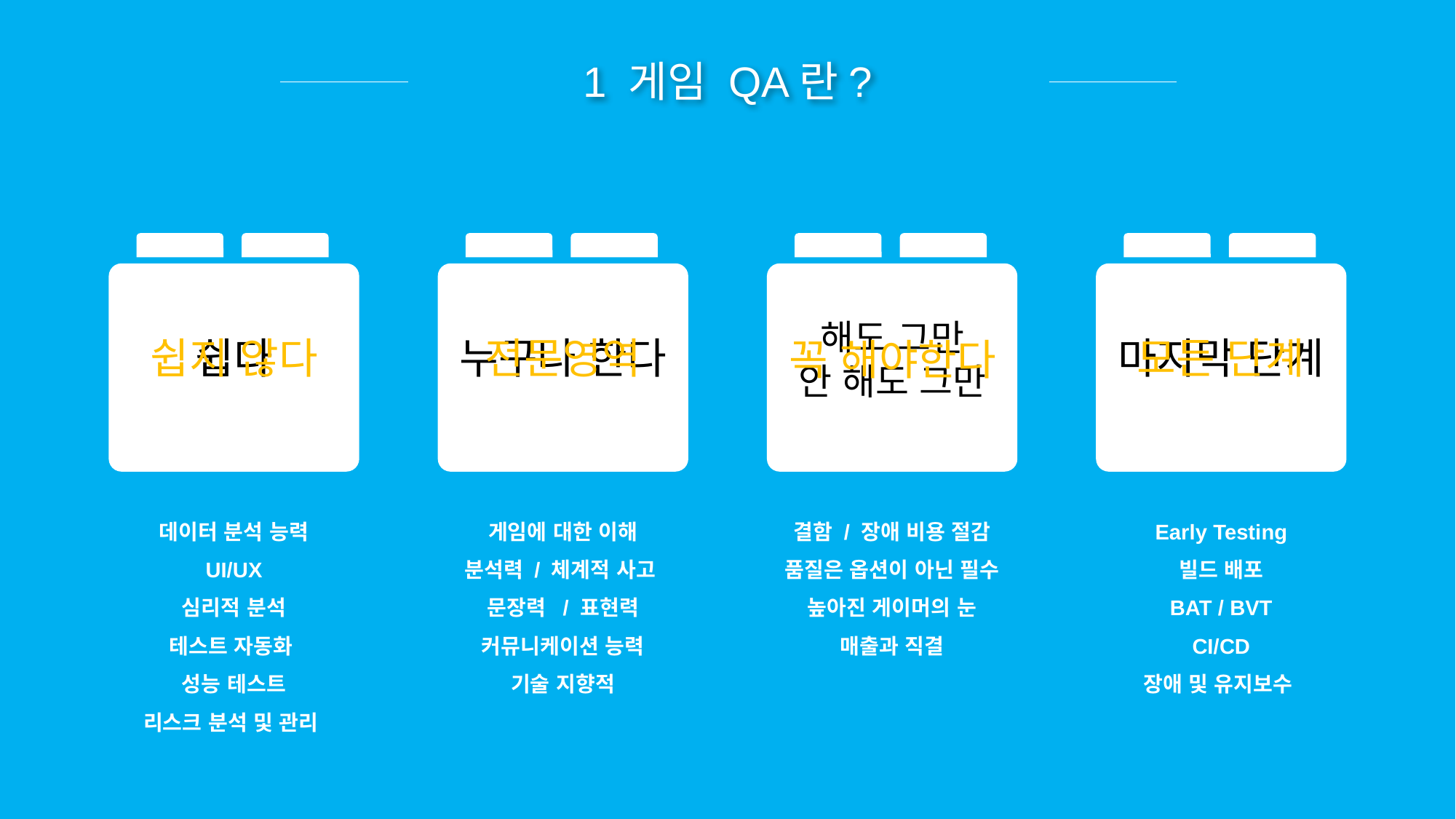

1 게임 QA란?

해도 그만
안 해도 그만
쉽지 않다
쉽다
전문영역
누구나 한다
모든 단계
마지막 단계
꼭 해야한다
데이터 분석 능력
UI/UX
심리적 분석
테스트 자동화
성능 테스트
리스크 분석 및 관리
게임에 대한 이해
분석력 / 체계적 사고
문장력  / 표현력
커뮤니케이션 능력
기술 지향적

결함 / 장애 비용 절감
품질은 옵션이 아닌 필수
높아진 게이머의 눈
매출과 직결

Early Testing
빌드 배포
BAT / BVT
CI/CD
장애 및 유지보수